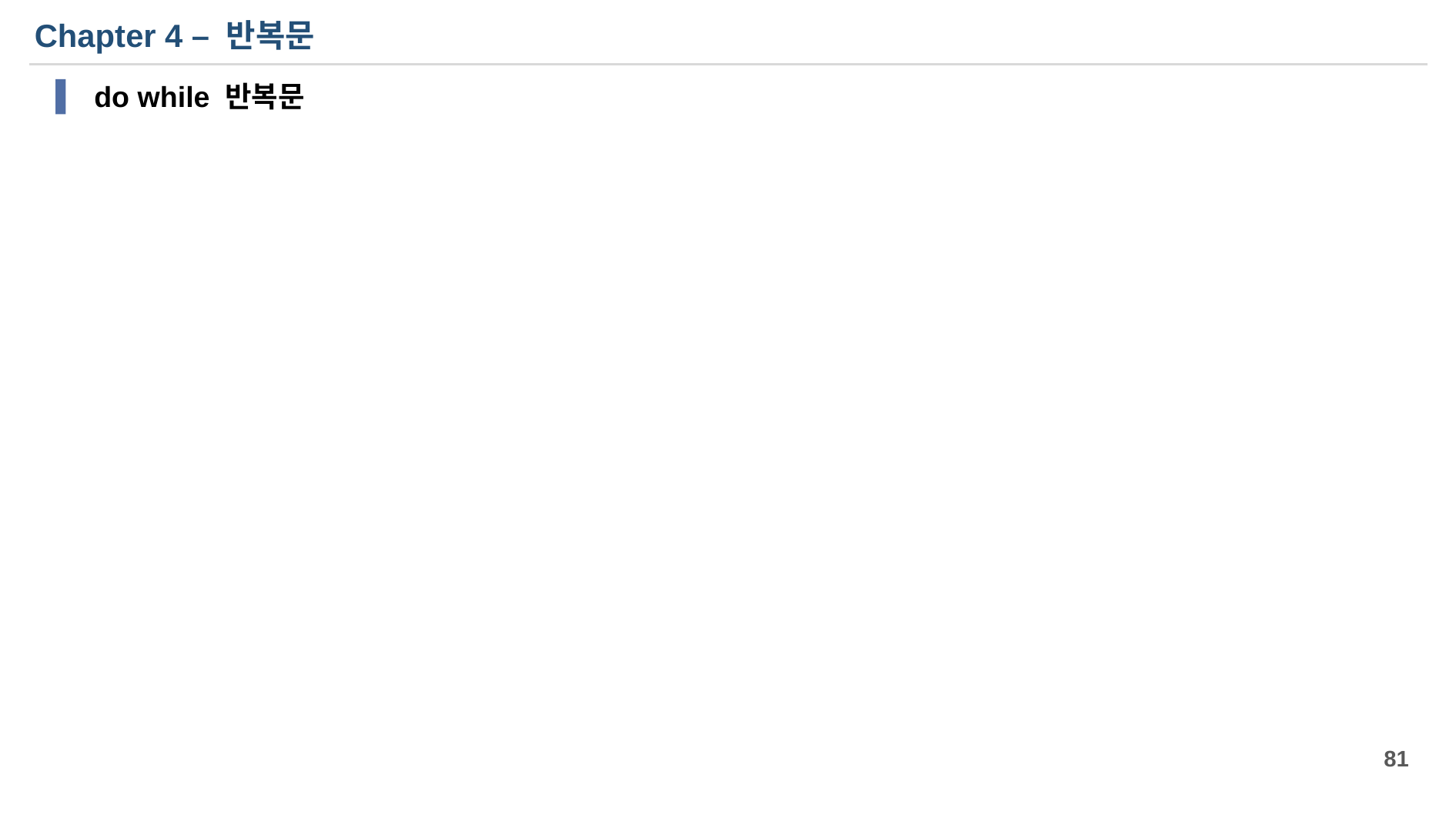

# Chapter 4 – 반복문
 do while 반복문

81